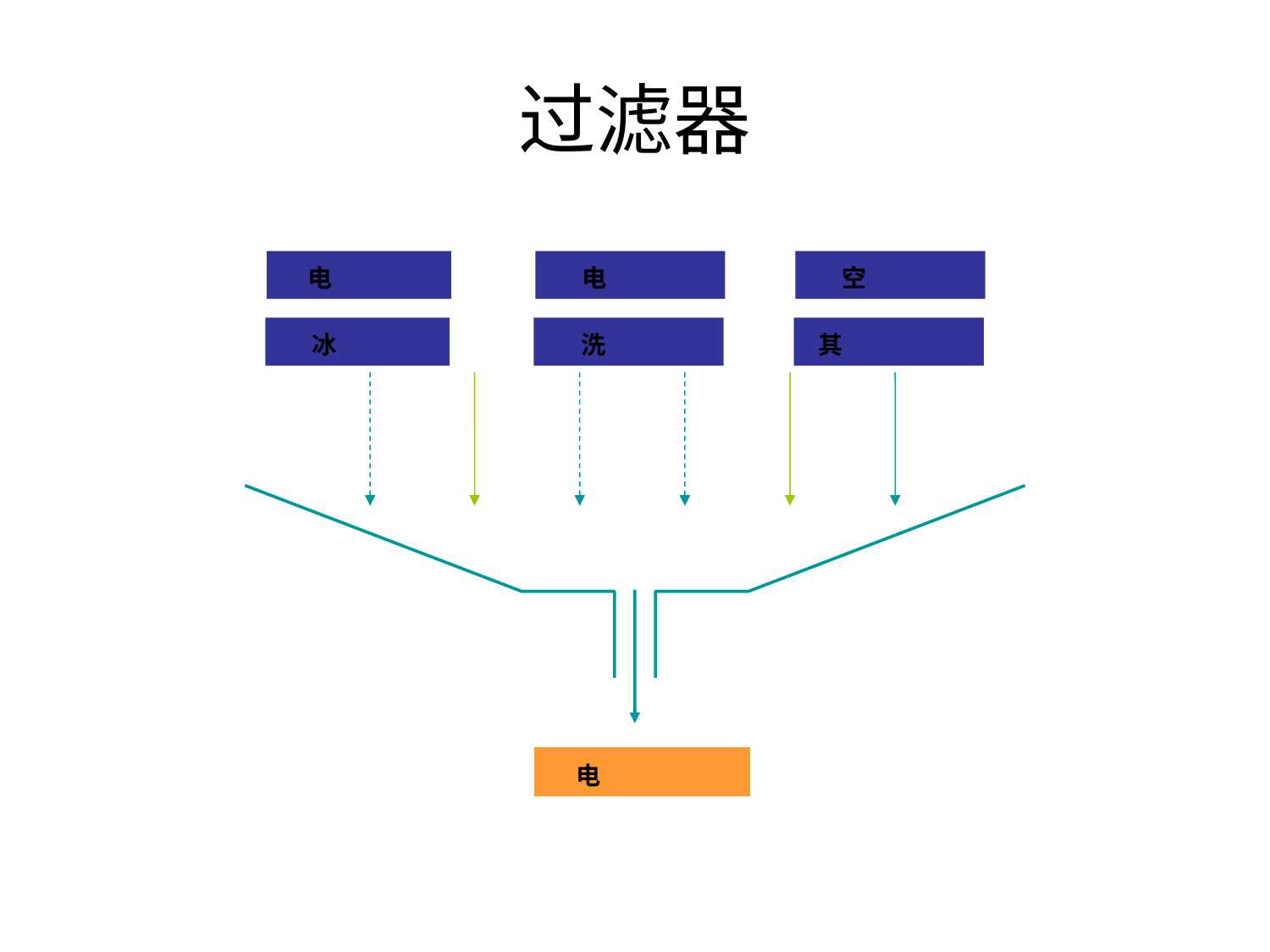

# 过滤器
    电
     电
     空
     冰
     洗
 其

    电